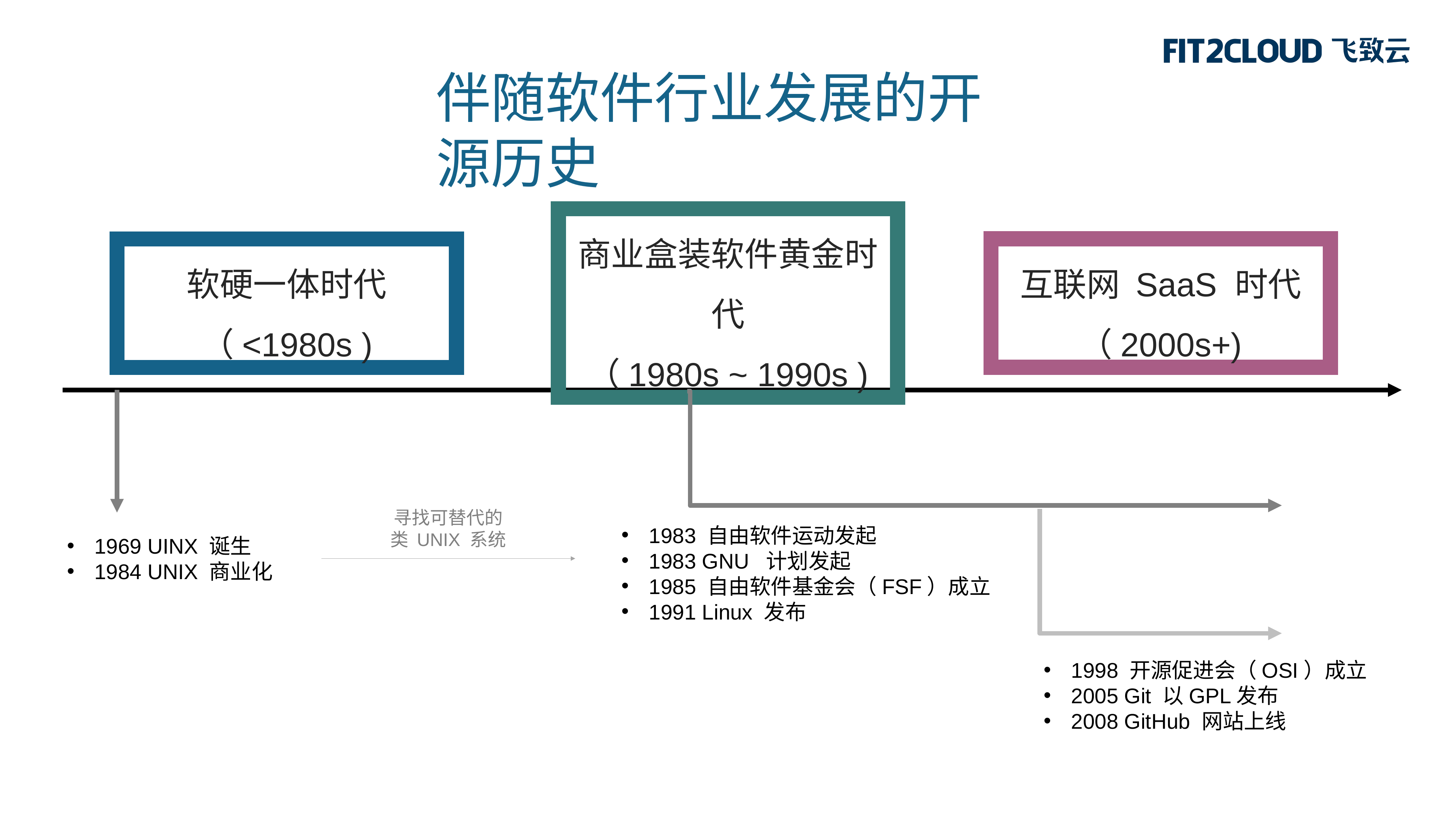

伴随软件行业发展的开源历史
商业盒装软件黄金时代
（1980s ~ 1990s )
互联网 SaaS 时代
（2000s+)
软硬一体时代
（<1980s )

寻找可替代的
类 UNIX 系统
1983 自由软件运动发起
1983 GNU  计划发起
1985 自由软件基金会（FSF）成立
1991 Linux 发布
1969 UINX 诞生
1984 UNIX 商业化
1998 开源促进会（OSI）成立
2005 Git 以GPL发布
2008 GitHub 网站上线